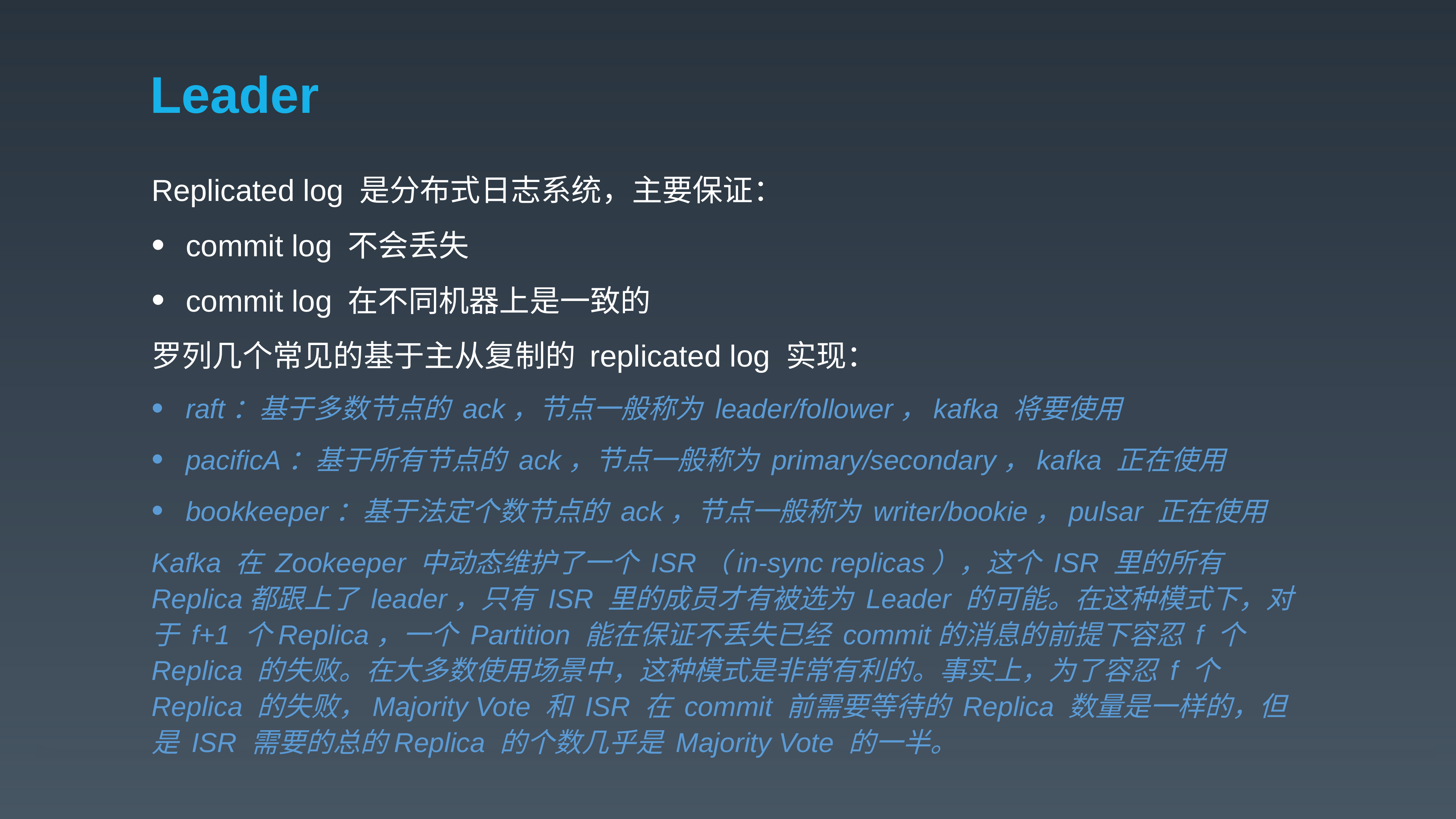

# Leader
Replicated log 是分布式日志系统，主要保证：
commit log 不会丢失
commit log 在不同机器上是一致的
罗列几个常见的基于主从复制的 replicated log 实现：
raft：基于多数节点的 ack，节点一般称为 leader/follower，kafka 将要使用
pacificA：基于所有节点的 ack，节点一般称为 primary/secondary，kafka 正在使用
bookkeeper：基于法定个数节点的 ack，节点一般称为 writer/bookie，pulsar 正在使用
Kafka 在 Zookeeper 中动态维护了一个 ISR（in-sync replicas），这个 ISR 里的所有 Replica都跟上了 leader，只有 ISR 里的成员才有被选为 Leader 的可能。在这种模式下，对于 f+1 个Replica，一个 Partition 能在保证不丢失已经 commit的消息的前提下容忍 f 个 Replica 的失败。在大多数使用场景中，这种模式是非常有利的。事实上，为了容忍 f 个 Replica 的失败，Majority Vote 和 ISR 在 commit 前需要等待的 Replica 数量是一样的，但是 ISR 需要的总的Replica 的个数几乎是 Majority Vote 的一半。